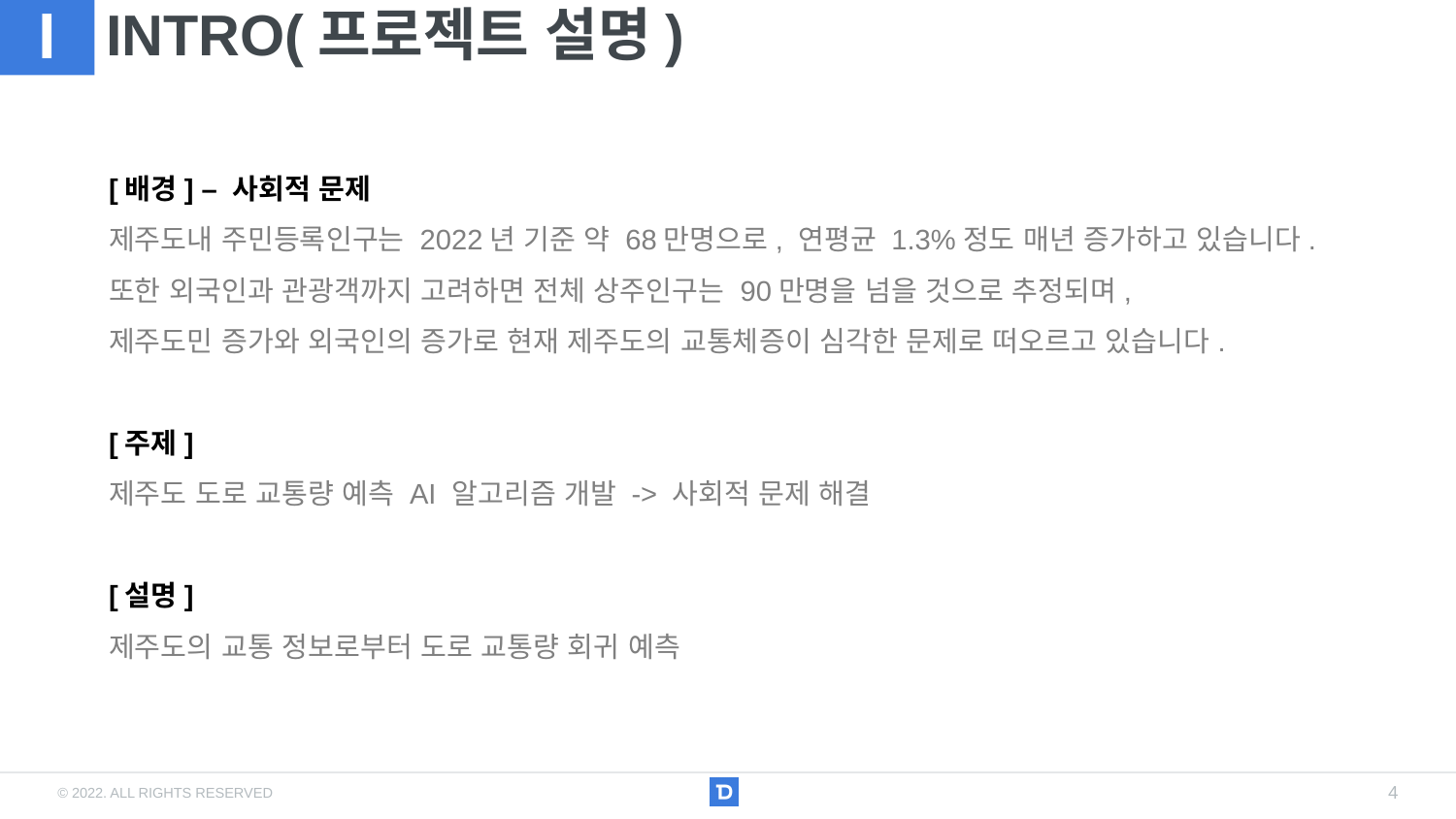

I
# INTRO(프로젝트 설명)
[배경] – 사회적 문제
제주도내 주민등록인구는 2022년 기준 약 68만명으로, 연평균 1.3%정도 매년 증가하고 있습니다.
또한 외국인과 관광객까지 고려하면 전체 상주인구는 90만명을 넘을 것으로 추정되며,
제주도민 증가와 외국인의 증가로 현재 제주도의 교통체증이 심각한 문제로 떠오르고 있습니다.

[주제]
제주도 도로 교통량 예측 AI 알고리즘 개발 -> 사회적 문제 해결

[설명]
제주도의 교통 정보로부터 도로 교통량 회귀 예측
4
© 2022. ALL RIGHTS RESERVED